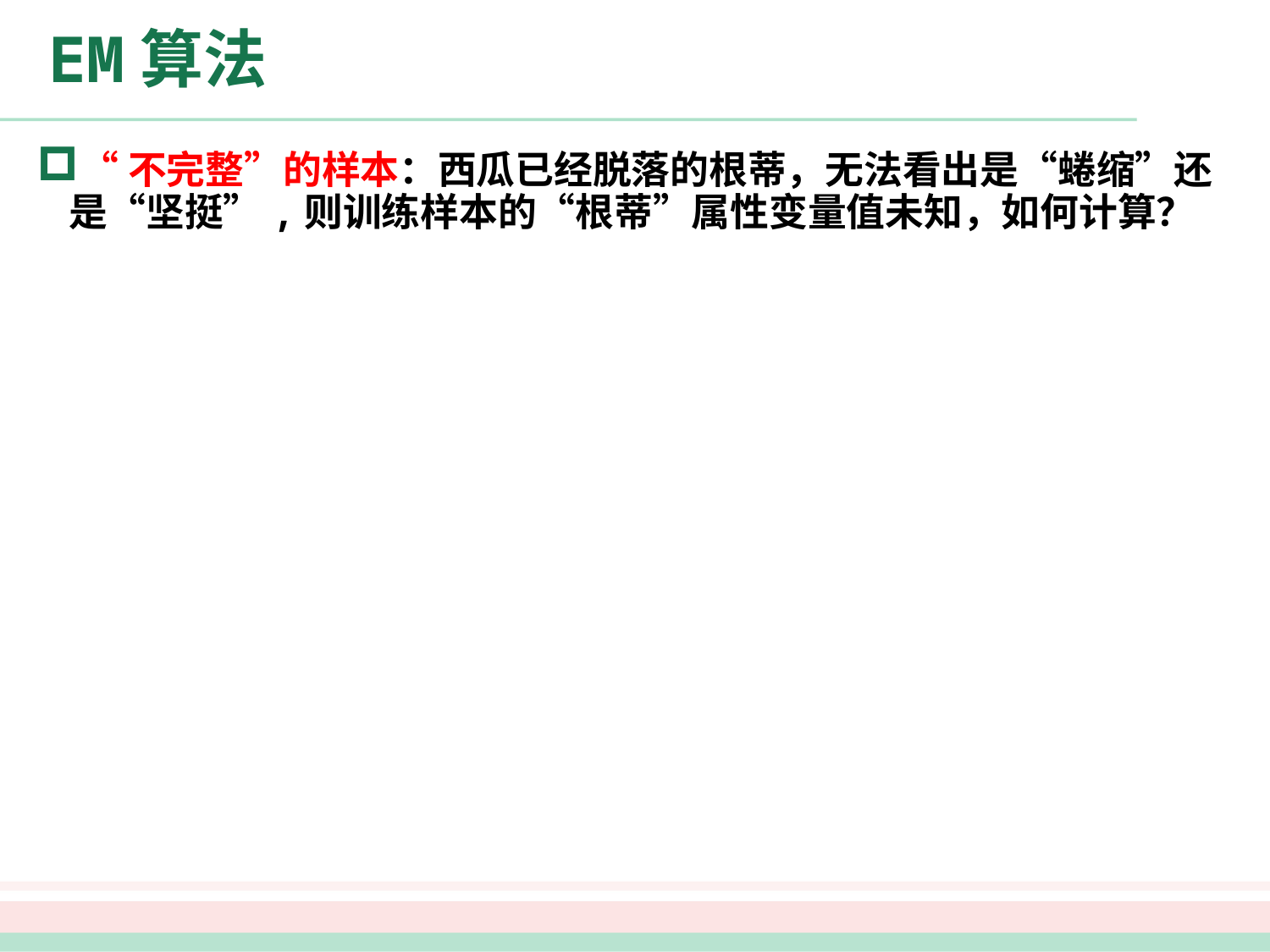

# EM算法
“不完整”的样本：西瓜已经脱落的根蒂，无法看出是“蜷缩”还是“坚挺”,则训练样本的“根蒂”属性变量值未知，如何计算？